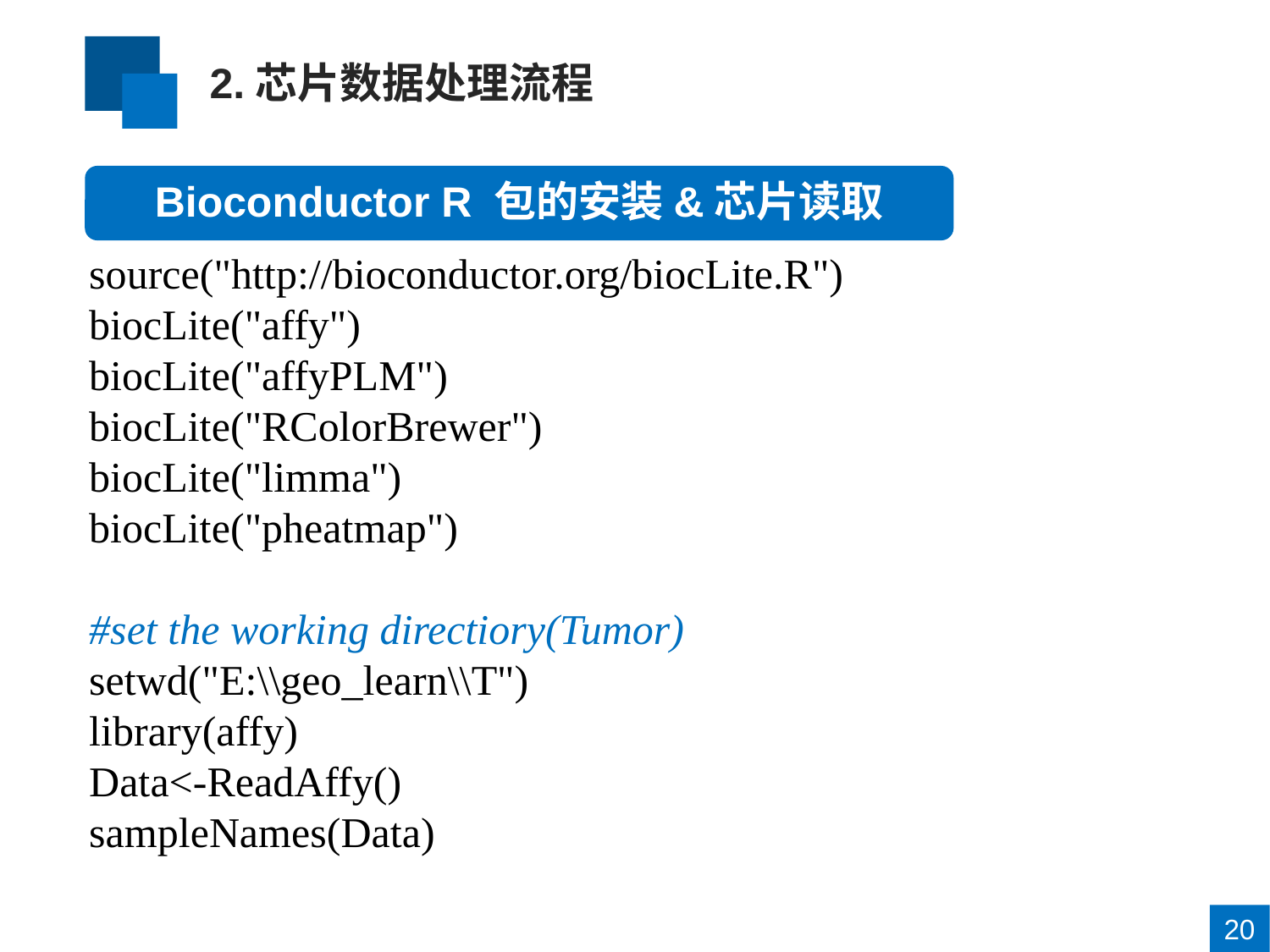

2.芯片数据处理流程
Bioconductor R 包的安装&芯片读取
source("http://bioconductor.org/biocLite.R")
biocLite("affy")
biocLite("affyPLM")
biocLite("RColorBrewer")
biocLite("limma")
biocLite("pheatmap")

#set the working directiory(Tumor)
setwd("E:\\geo_learn\\T")
library(affy)
Data<-ReadAffy()
sampleNames(Data)

20